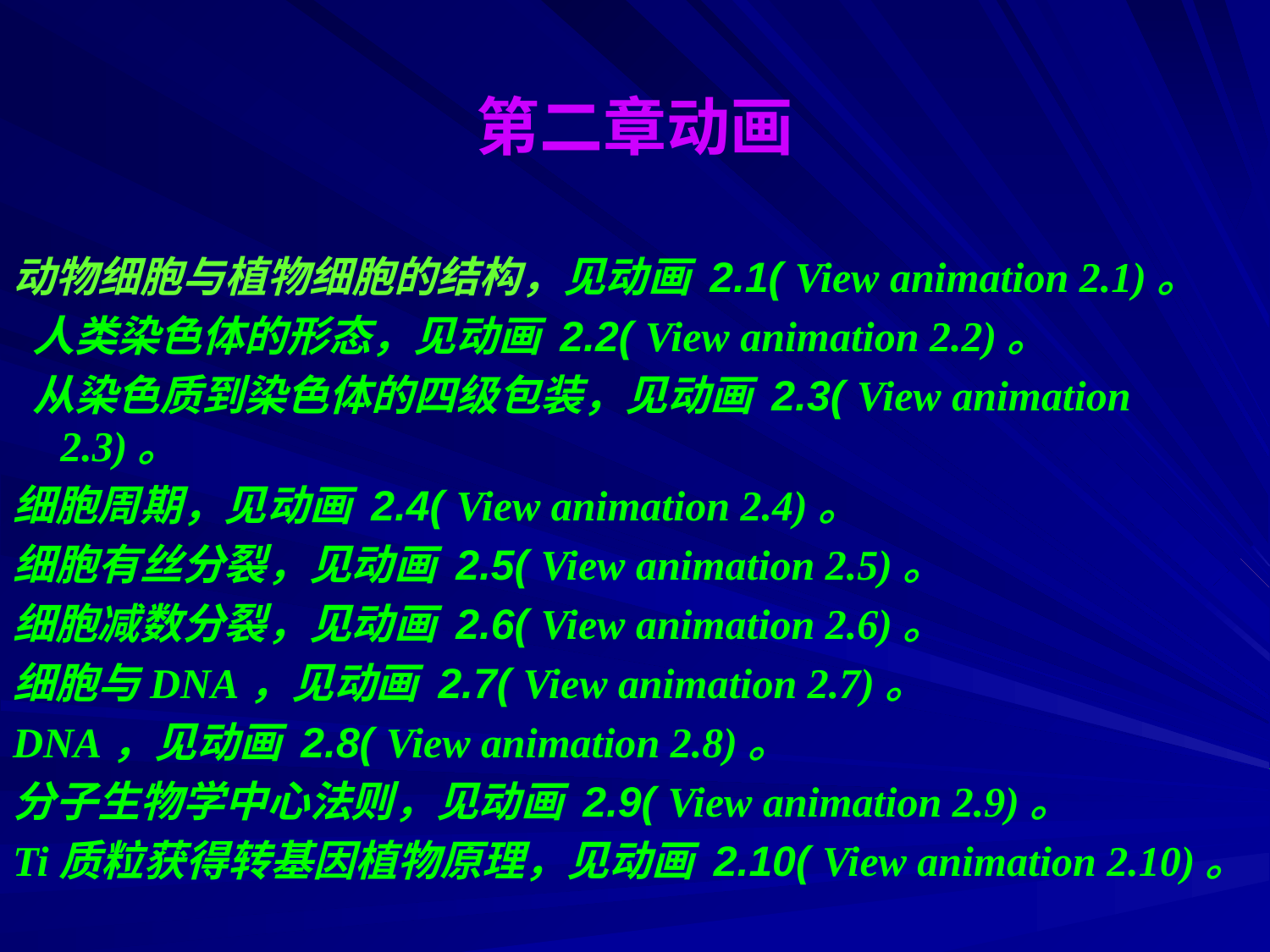

第二章动画

动物细胞与植物细胞的结构，见动画 2.1( View animation 2.1)。
 人类染色体的形态，见动画 2.2( View animation 2.2)。
 从染色质到染色体的四级包装，见动画 2.3( View animation 2.3)。
细胞周期，见动画 2.4( View animation 2.4)。
细胞有丝分裂，见动画 2.5( View animation 2.5)。
细胞减数分裂，见动画 2.6( View animation 2.6)。
细胞与DNA，见动画 2.7( View animation 2.7)。
DNA，见动画 2.8( View animation 2.8)。
分子生物学中心法则，见动画 2.9( View animation 2.9)。
Ti质粒获得转基因植物原理，见动画 2.10( View animation 2.10)。